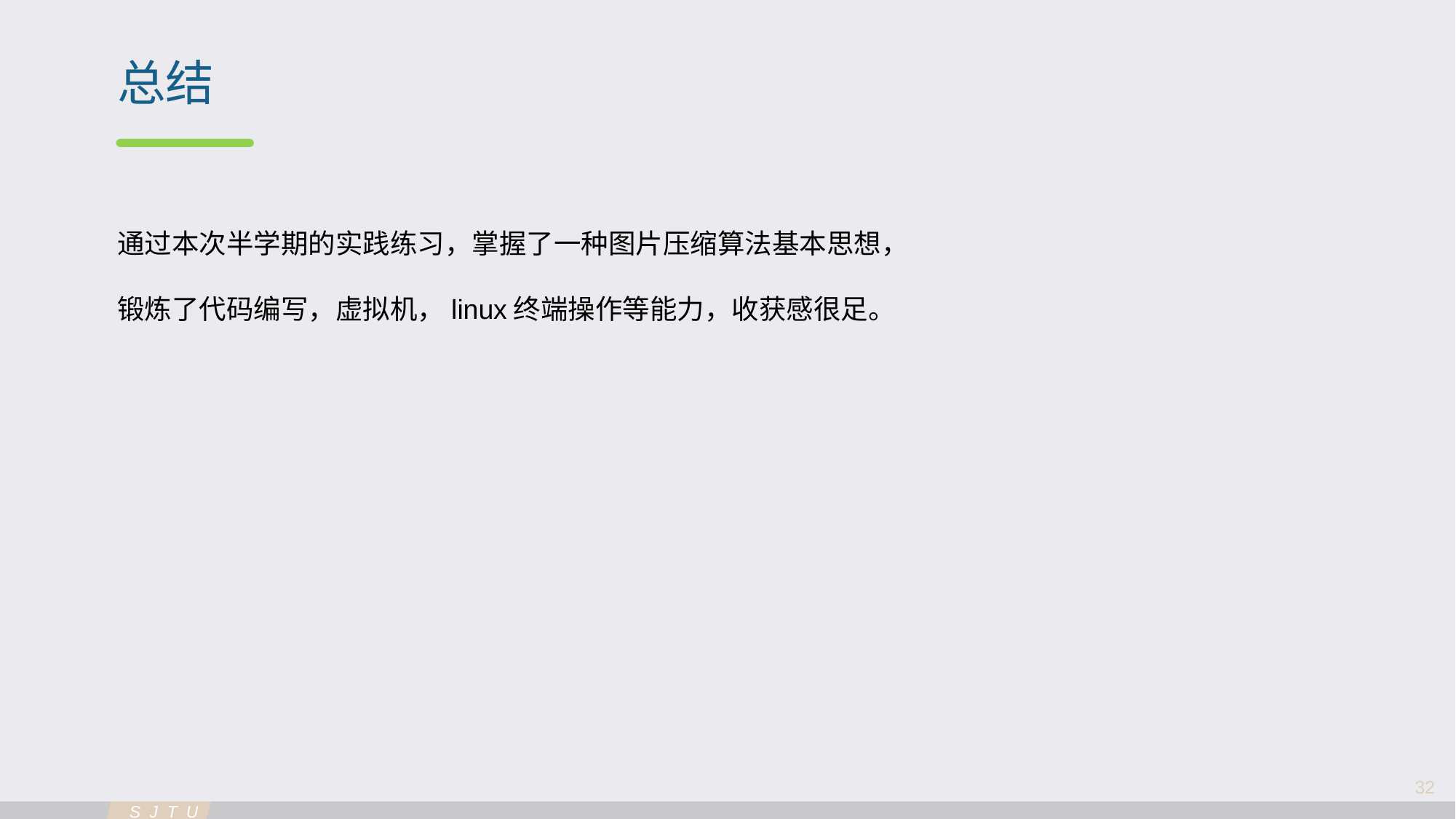

总结
通过本次半学期的实践练习，掌握了一种图片压缩算法基本思想，

锻炼了代码编写，虚拟机，linux终端操作等能力，收获感很足。
32